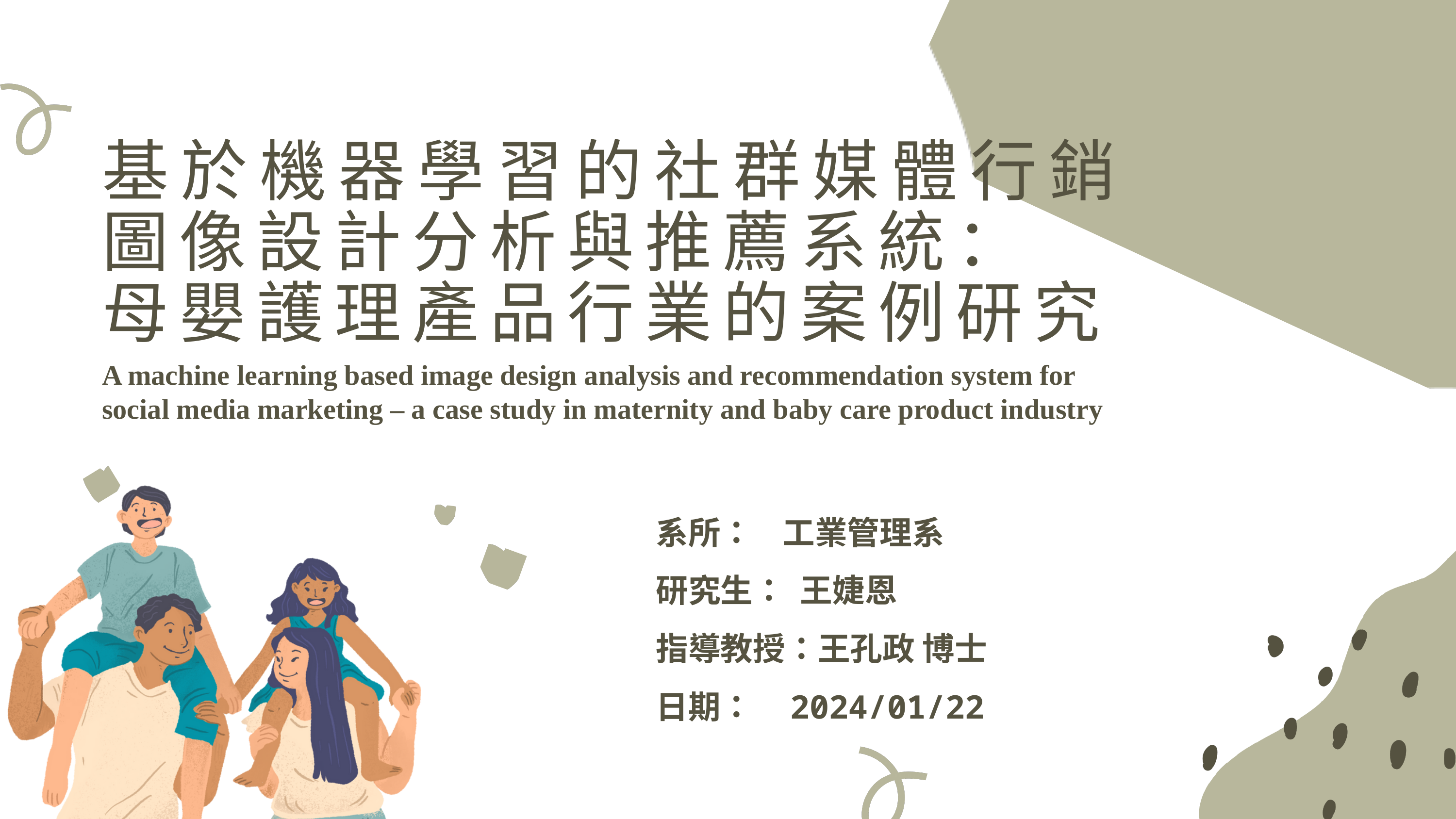

基於機器學習的社群媒體行銷圖像設計分析與推薦系統：
母嬰護理產品行業的案例研究
A machine learning based image design analysis and recommendation system for social media marketing – a case study in maternity and baby care product industry

系所：    工業管理系
研究生：  王婕恩
指導教授：王孔政 博士
日期：    2024/01/22